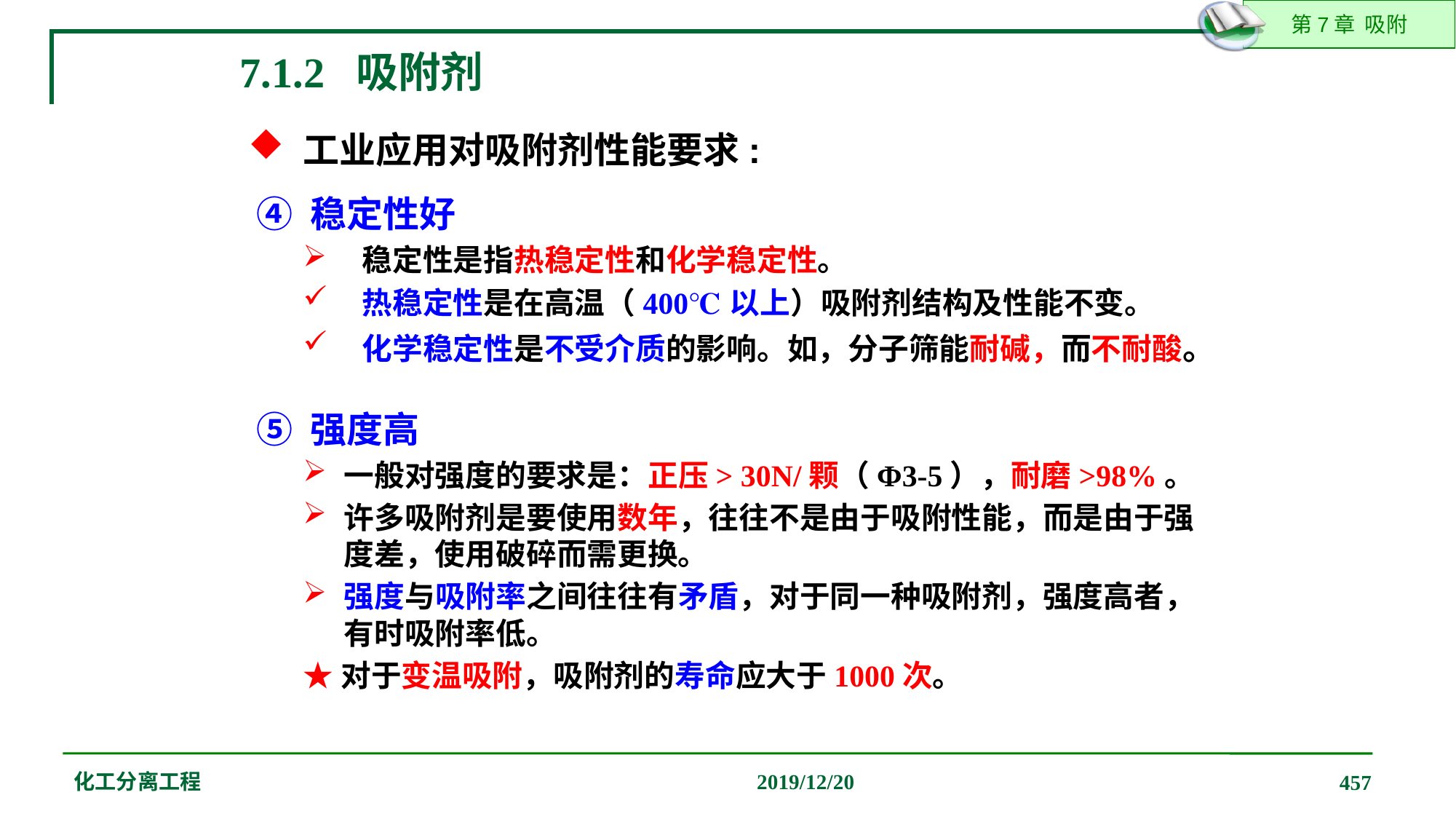

7.1.2  吸附剂
工业应用对吸附剂性能要求:

 ④ 稳定性好
稳定性是指热稳定性和化学稳定性。
热稳定性是在高温（400℃以上）吸附剂结构及性能不变。
化学稳定性是不受介质的影响。如，分子筛能耐碱，而不耐酸。
 ⑤ 强度高
一般对强度的要求是：正压> 30N/颗（Φ3-5），耐磨>98%。
许多吸附剂是要使用数年，往往不是由于吸附性能，而是由于强度差，使用破碎而需更换。
强度与吸附率之间往往有矛盾，对于同一种吸附剂，强度高者，有时吸附率低。
★对于变温吸附，吸附剂的寿命应大于1000次。
化工分离工程
2019/12/20
457